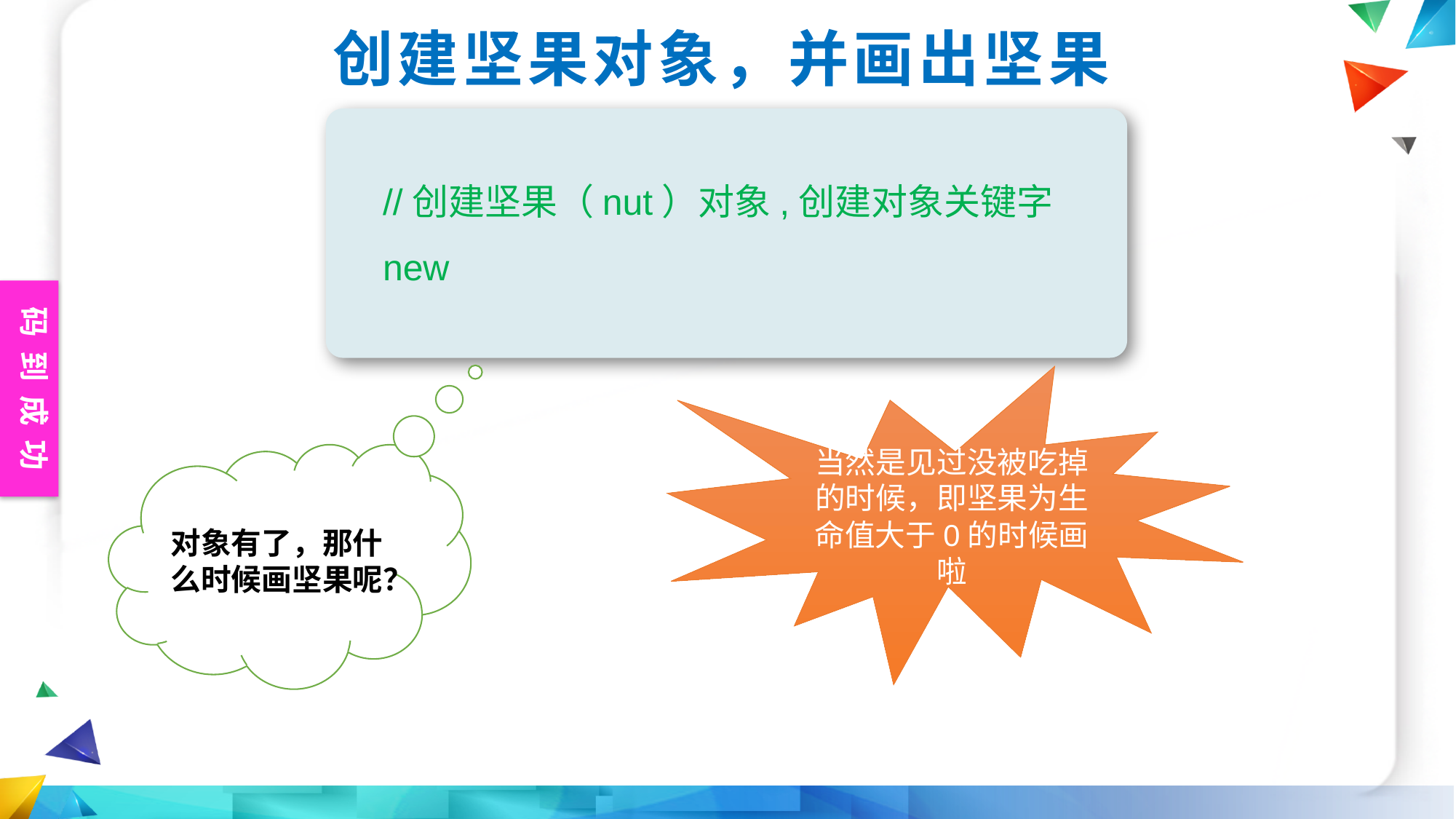

创建坚果对象，并画出坚果

//创建坚果（nut）对象,创建对象关键字new

当然是见过没被吃掉的时候，即坚果为生命值大于0的时候画啦
对象有了，那什么时候画坚果呢？